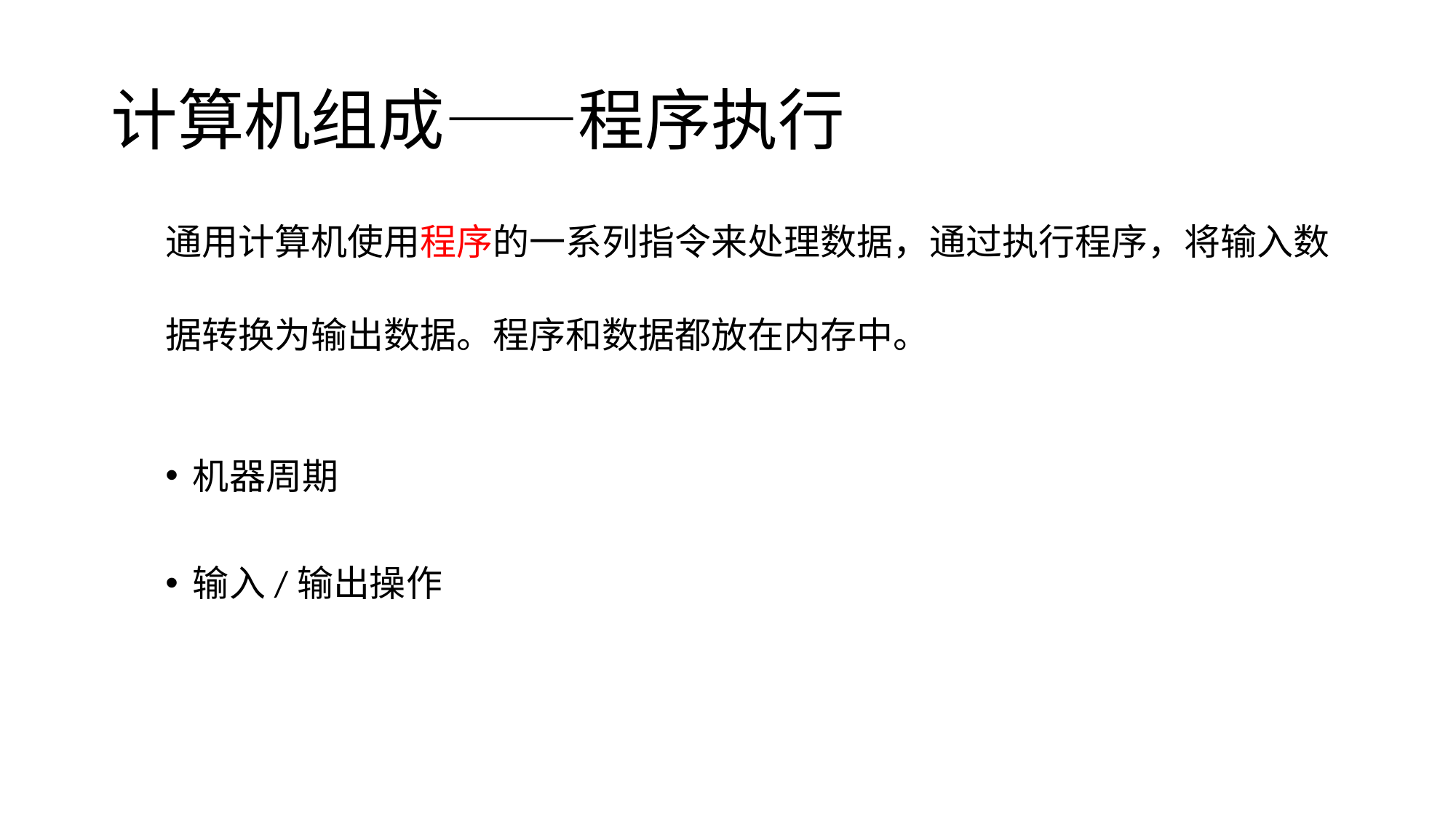

# 计算机组成——程序执行
通用计算机使用程序的一系列指令来处理数据，通过执行程序，将输入数

据转换为输出数据。程序和数据都放在内存中。

机器周期

输入/输出操作